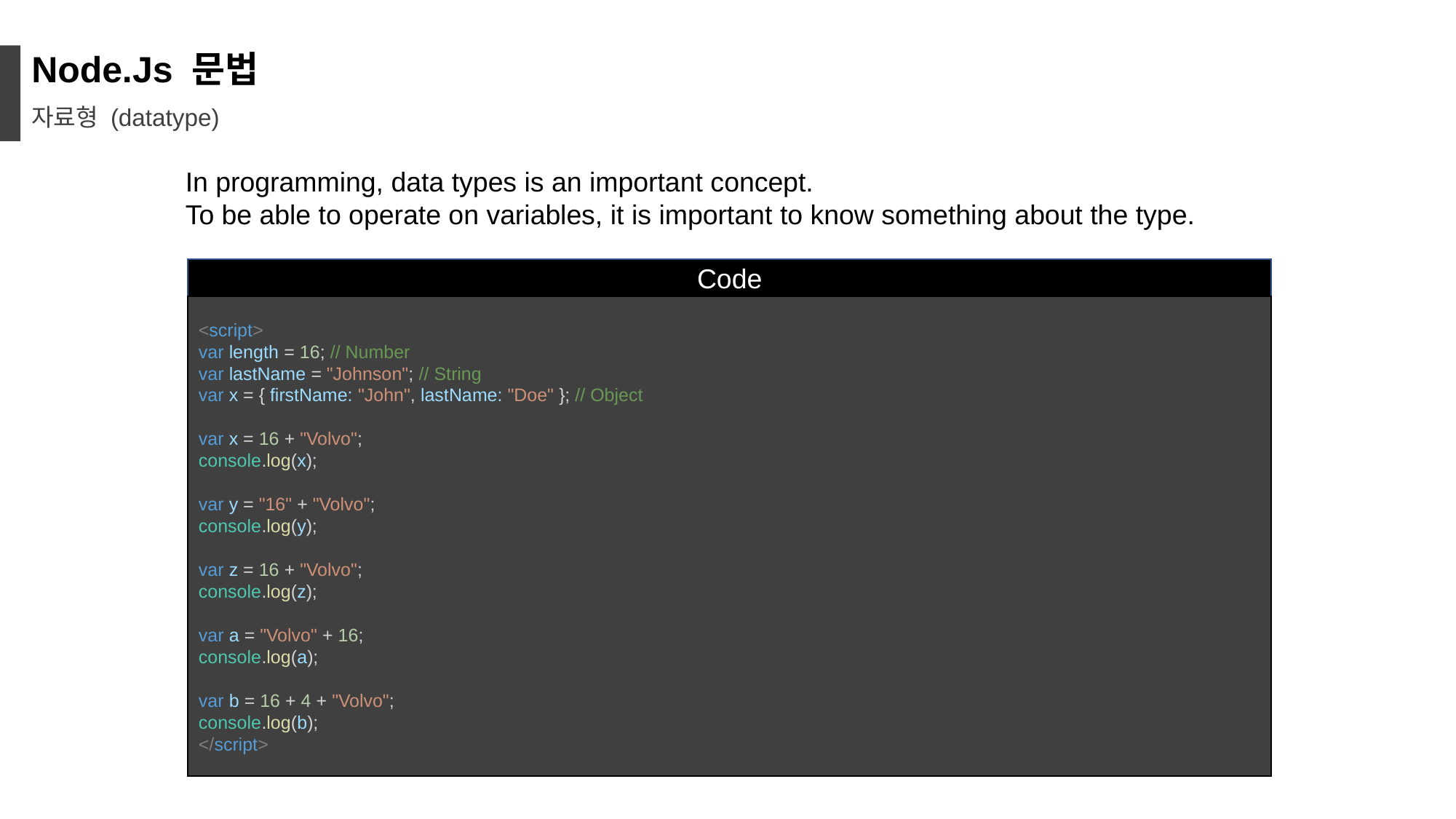

Node.Js 문법
자료형 (datatype)
In programming, data types is an important concept.
To be able to operate on variables, it is important to know something about the type.
Code
<script>
var length = 16; // Number
var lastName = "Johnson"; // String
var x = { firstName: "John", lastName: "Doe" }; // Object
var x = 16 + "Volvo";
console.log(x);
var y = "16" + "Volvo";
console.log(y);
var z = 16 + "Volvo";
console.log(z);
var a = "Volvo" + 16;
console.log(a);
var b = 16 + 4 + "Volvo";
console.log(b);
</script>